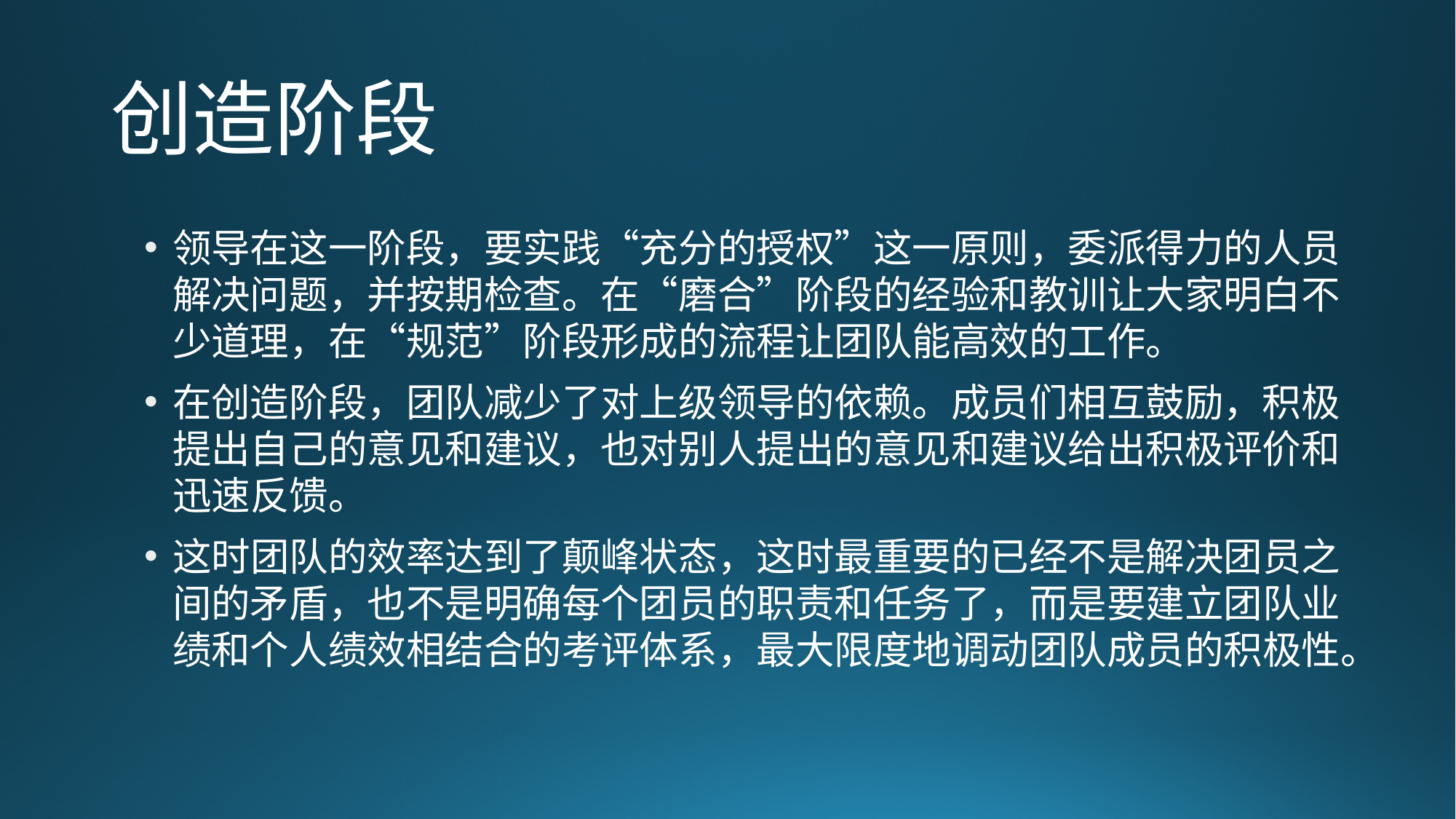

# 创造阶段
领导在这一阶段，要实践“充分的授权”这一原则，委派得力的人员解决问题，并按期检查。在“磨合”阶段的经验和教训让大家明白不少道理，在“规范”阶段形成的流程让团队能高效的工作。
在创造阶段，团队减少了对上级领导的依赖。成员们相互鼓励，积极提出自己的意见和建议，也对别人提出的意见和建议给出积极评价和迅速反馈。
这时团队的效率达到了颠峰状态，这时最重要的已经不是解决团员之间的矛盾，也不是明确每个团员的职责和任务了，而是要建立团队业绩和个人绩效相结合的考评体系，最大限度地调动团队成员的积极性。